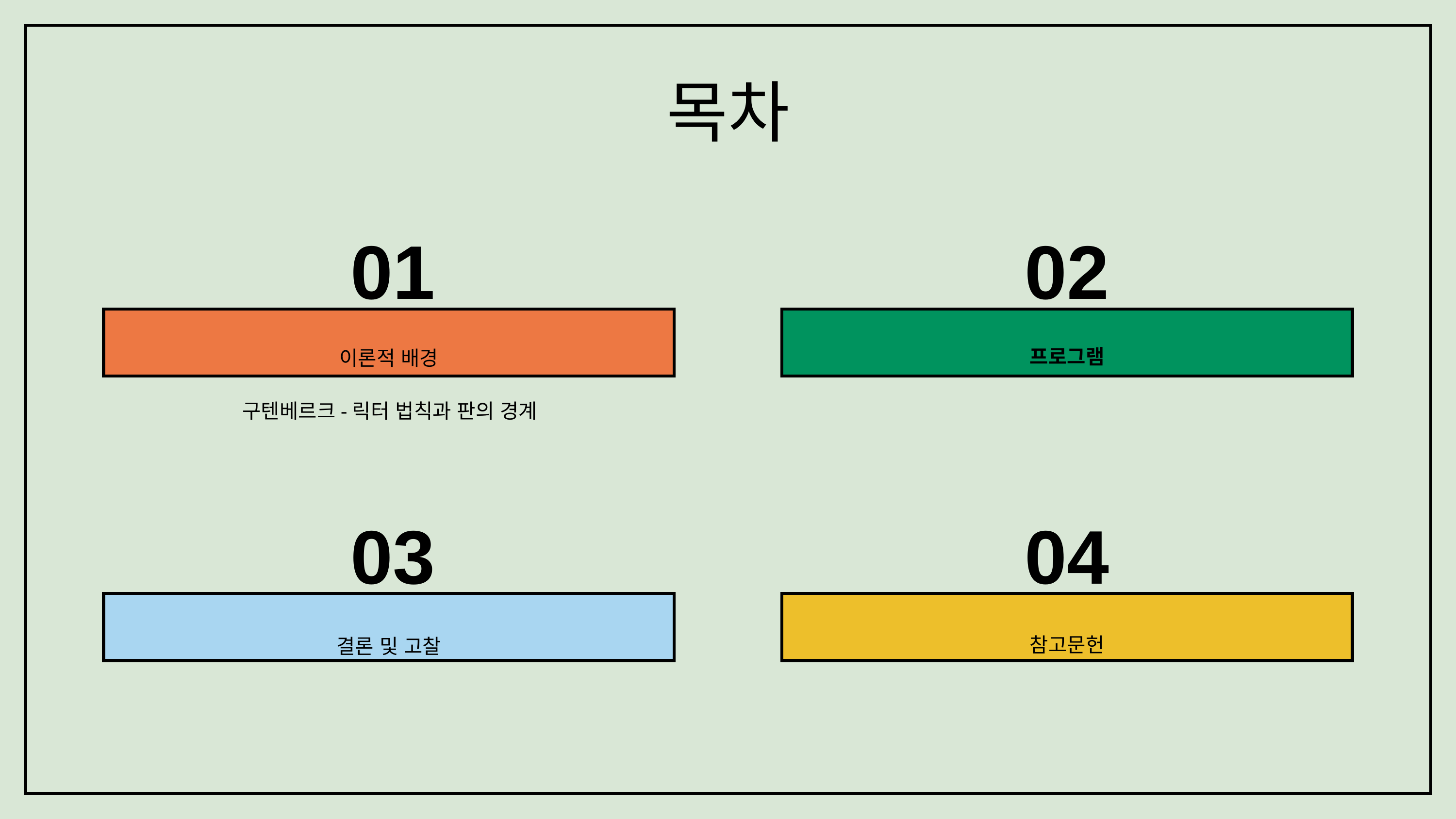

목차
01
02
프로그램
이론적 배경

구텐베르크-릭터 법칙과 판의 경계
03
04

참고문헌
결론 및 고찰